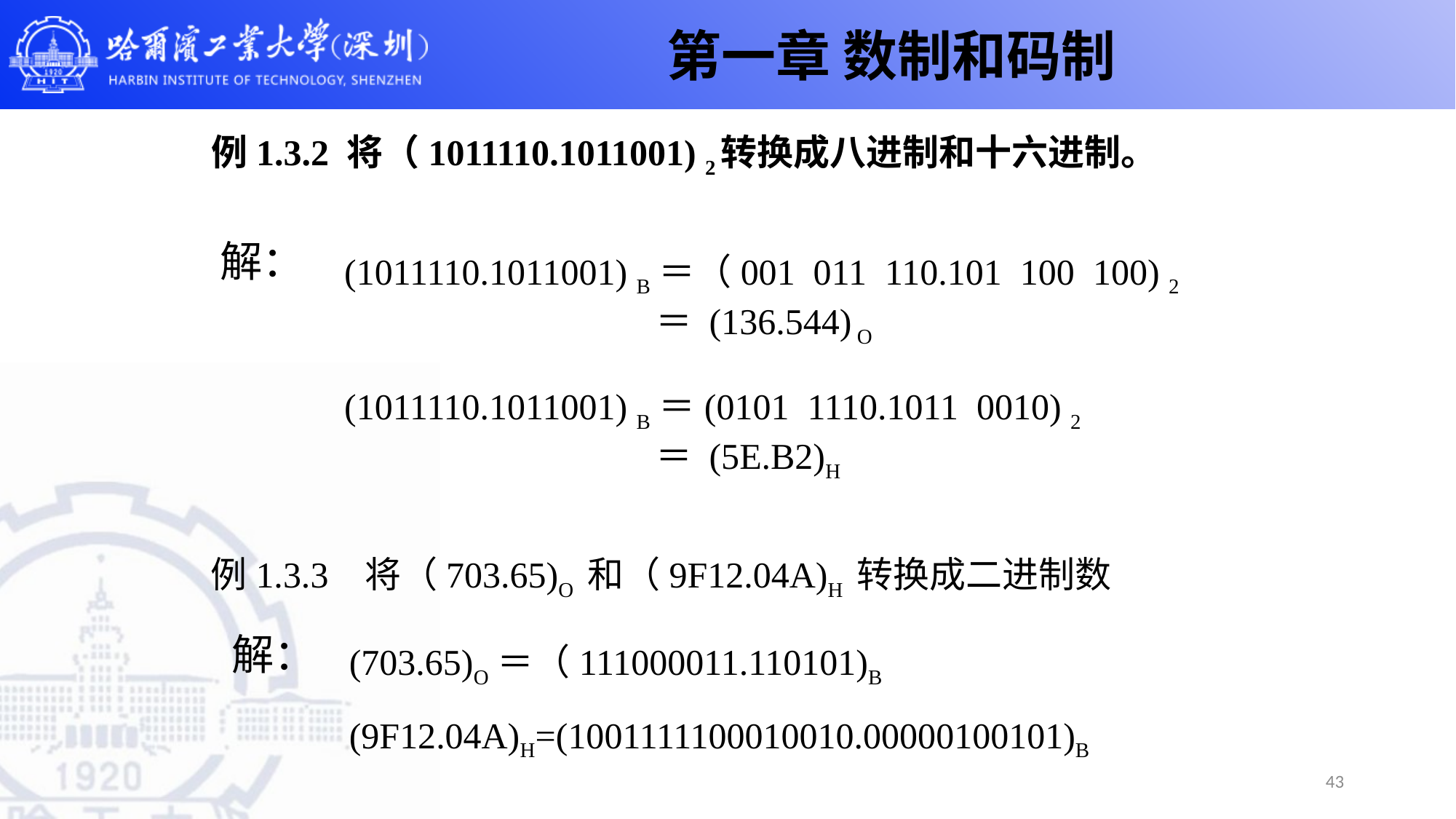

第一章 数制和码制
# 例1.3.2 将（1011110.1011001) 2转换成八进制和十六进制。
解：
(1011110.1011001) B＝（001  011  110.101  100  100) 2
                                     ＝ (136.544) O
(1011110.1011001) B＝(0101  1110.1011  0010) 2
                                     ＝ (5E.B2)H
例1.3.3   将（703.65)O 和（9F12.04A)H 转换成二进制数
解：
(703.65)O＝（111000011.110101)B
(9F12.04A)H=(1001111100010010.00000100101)B
43